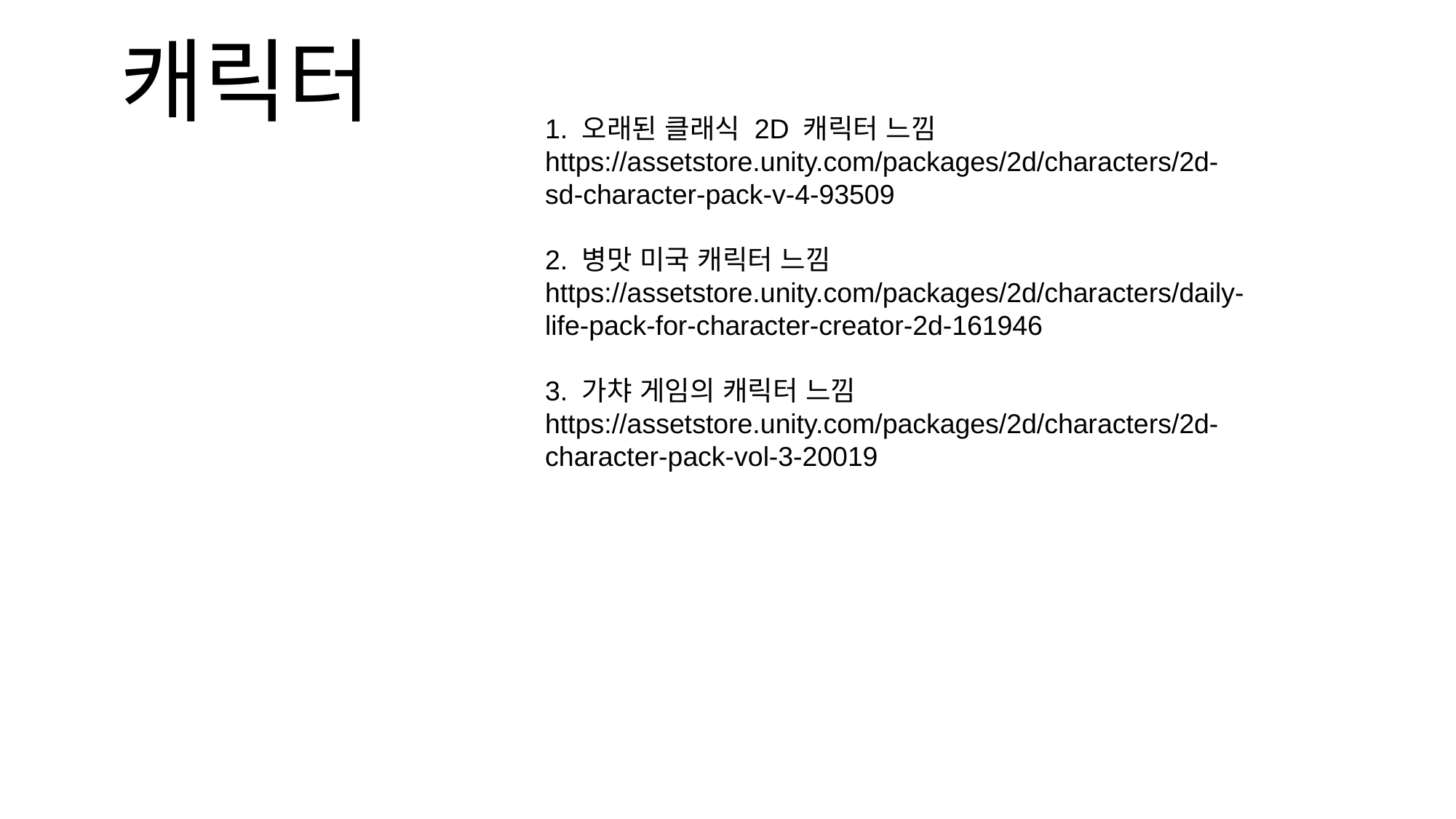

# 캐릭터
1. 오래된 클래식 2D 캐릭터 느낌
https://assetstore.unity.com/packages/2d/characters/2d-sd-character-pack-v-4-93509

2. 병맛 미국 캐릭터 느낌
https://assetstore.unity.com/packages/2d/characters/daily-life-pack-for-character-creator-2d-161946

3. 가챠 게임의 캐릭터 느낌
https://assetstore.unity.com/packages/2d/characters/2d-character-pack-vol-3-20019